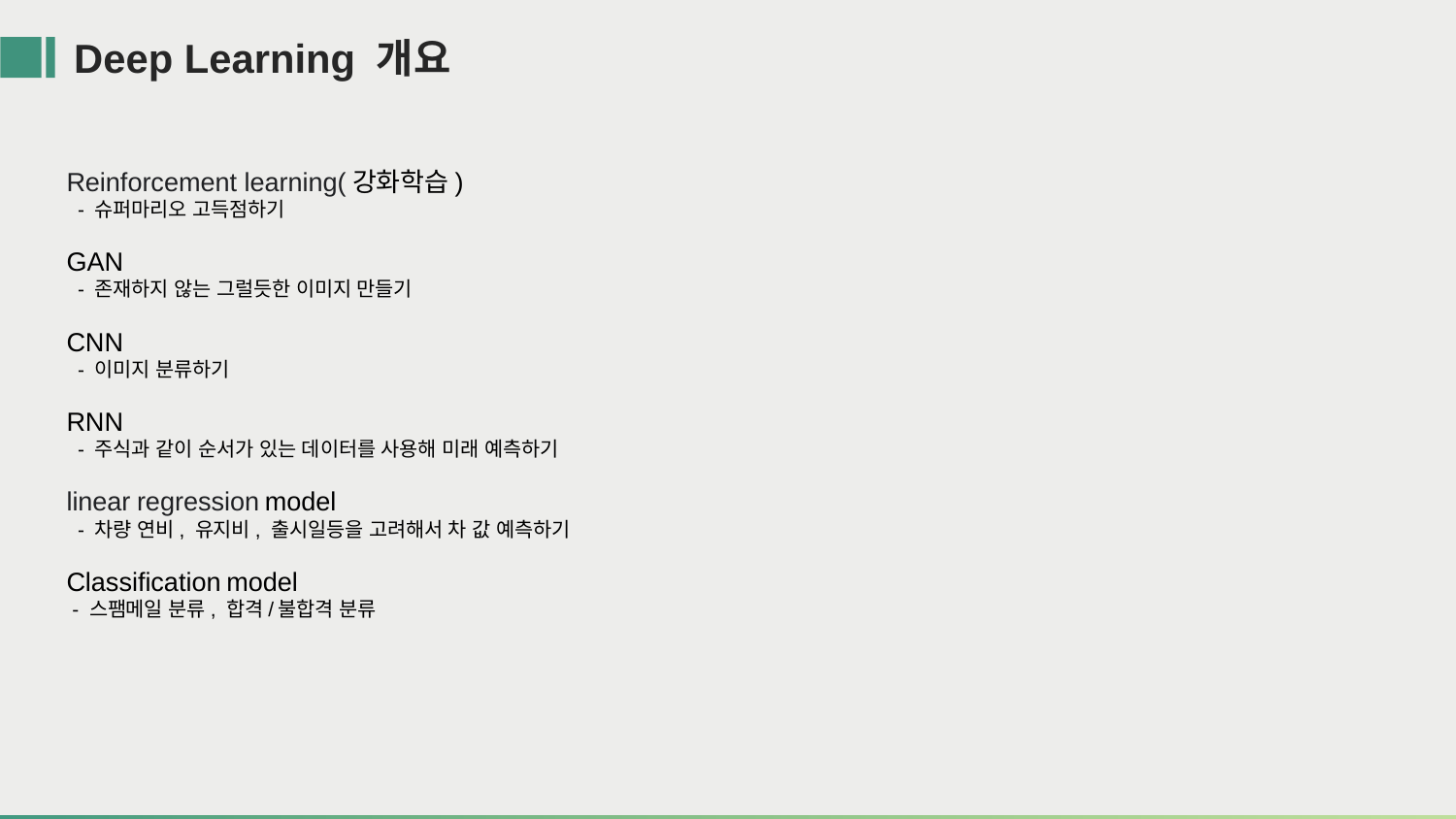

Deep Learning 개요

Reinforcement learning(강화학습)
  - 슈퍼마리오 고득점하기

GAN
  - 존재하지 않는 그럴듯한 이미지 만들기

CNN
  - 이미지 분류하기

RNN
  - 주식과 같이 순서가 있는 데이터를 사용해 미래 예측하기

linear regression model
  - 차량 연비, 유지비, 출시일등을 고려해서 차 값 예측하기

Classification model
 - 스팸메일 분류, 합격/불합격 분류